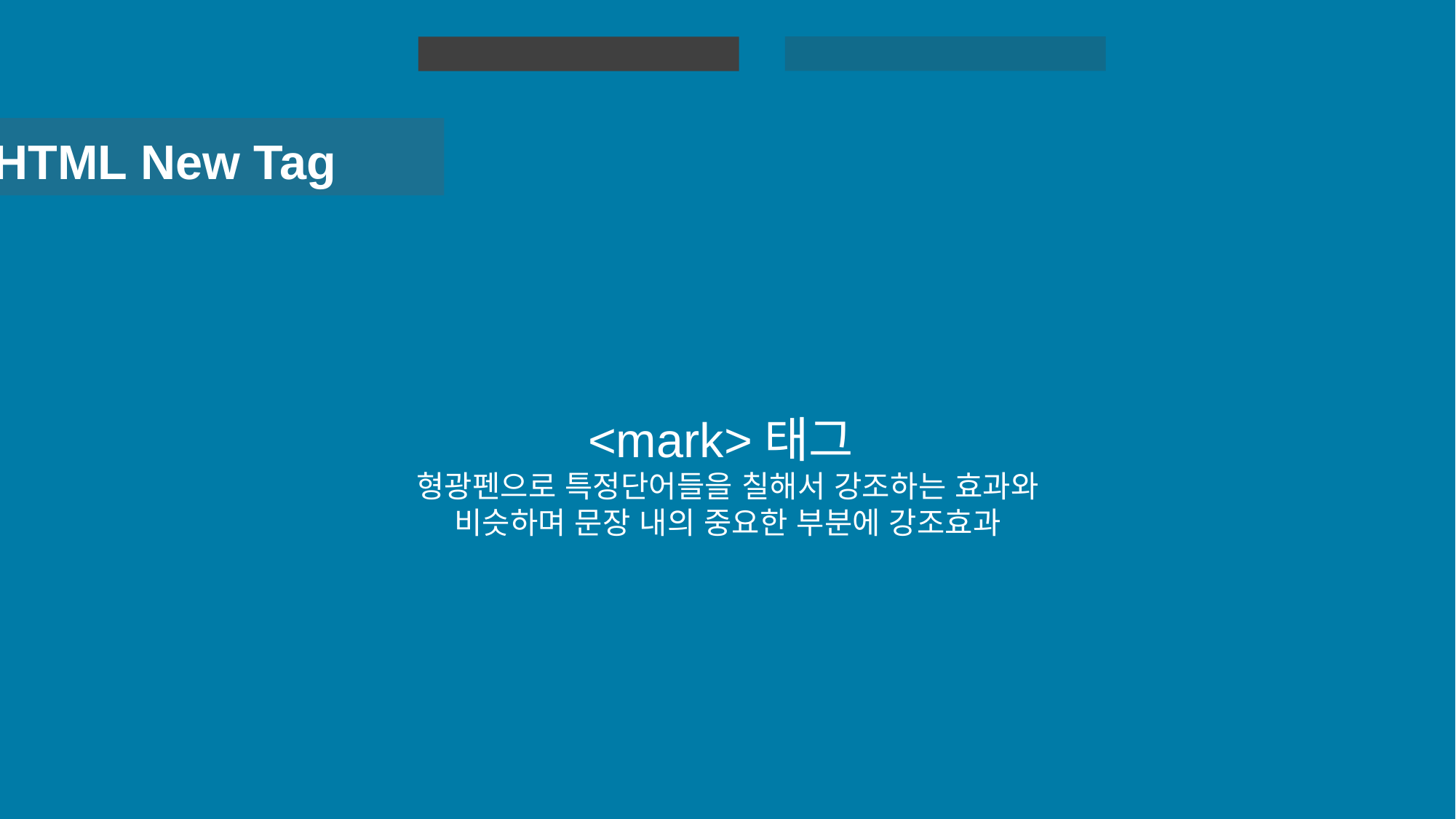

HTML 실습
HTML

HTML New Tag
<mark>태그
형광펜으로 특정단어들을 칠해서 강조하는 효과와
비슷하며 문장 내의 중요한 부분에 강조효과